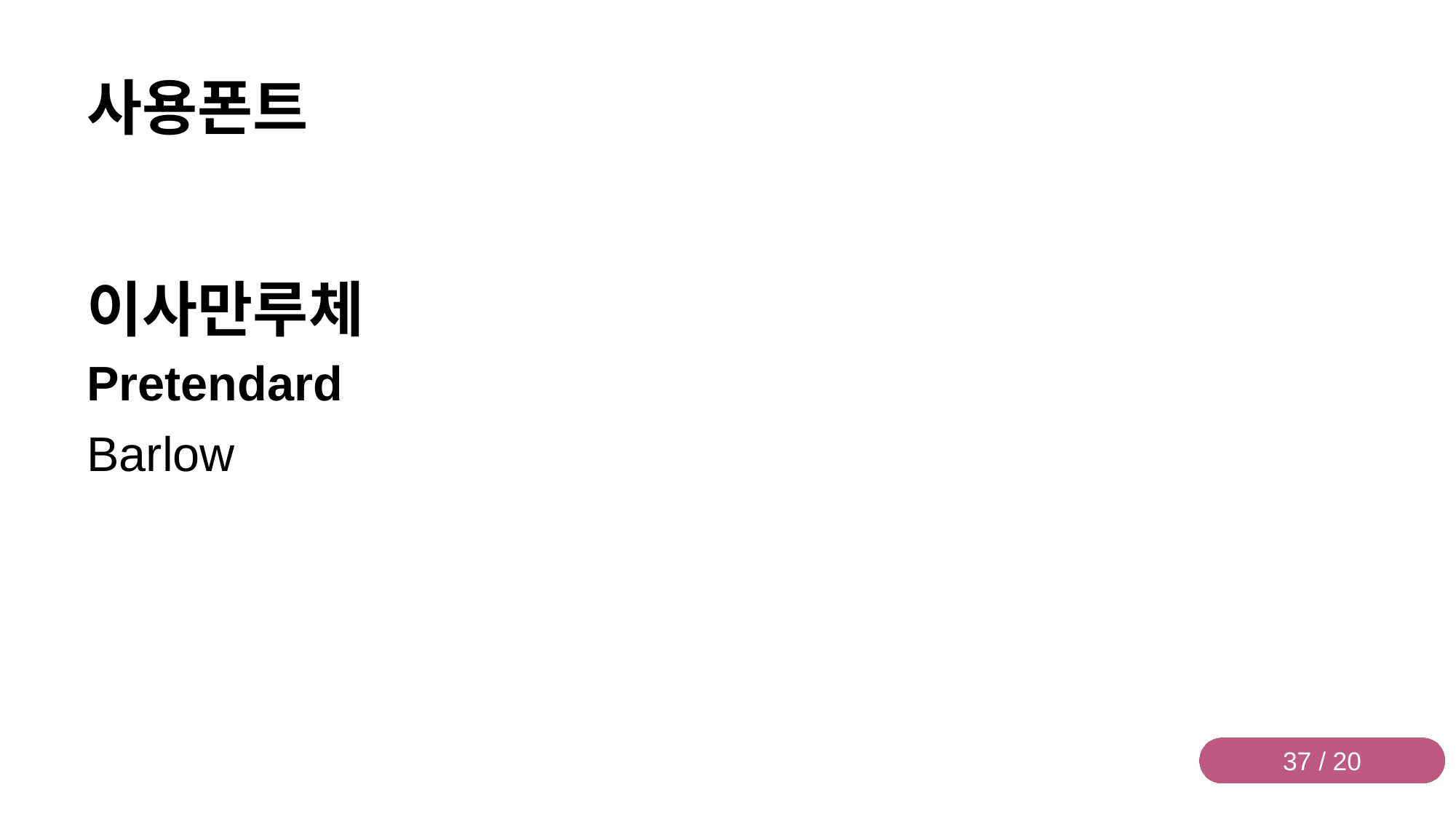

사용폰트
이사만루체
Pretendard
Barlow
37 / 20